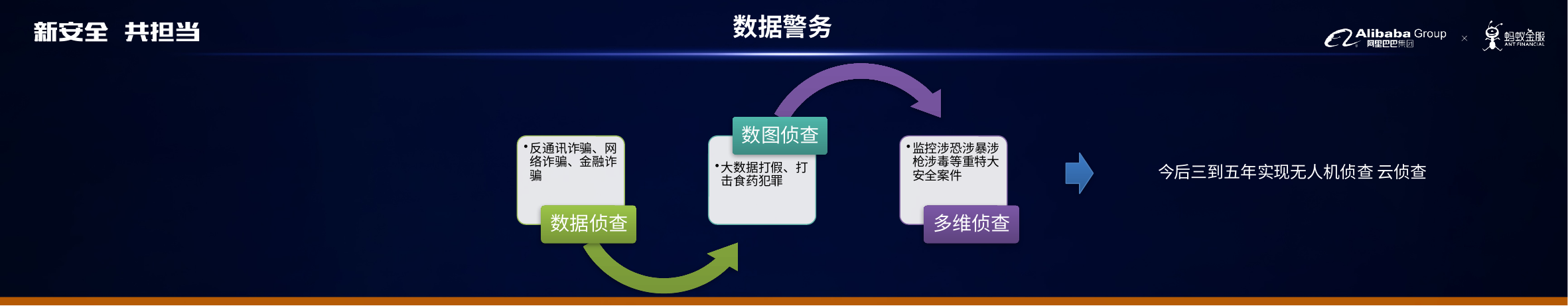

数据警务
反通讯诈骗、网络诈骗、金融诈骗
数据侦查
大数据打假、打击食药犯罪
数图侦查
监控涉恐涉暴涉枪涉毒等重特大安全案件
多维侦查

今后三到五年实现无人机侦查 云侦查